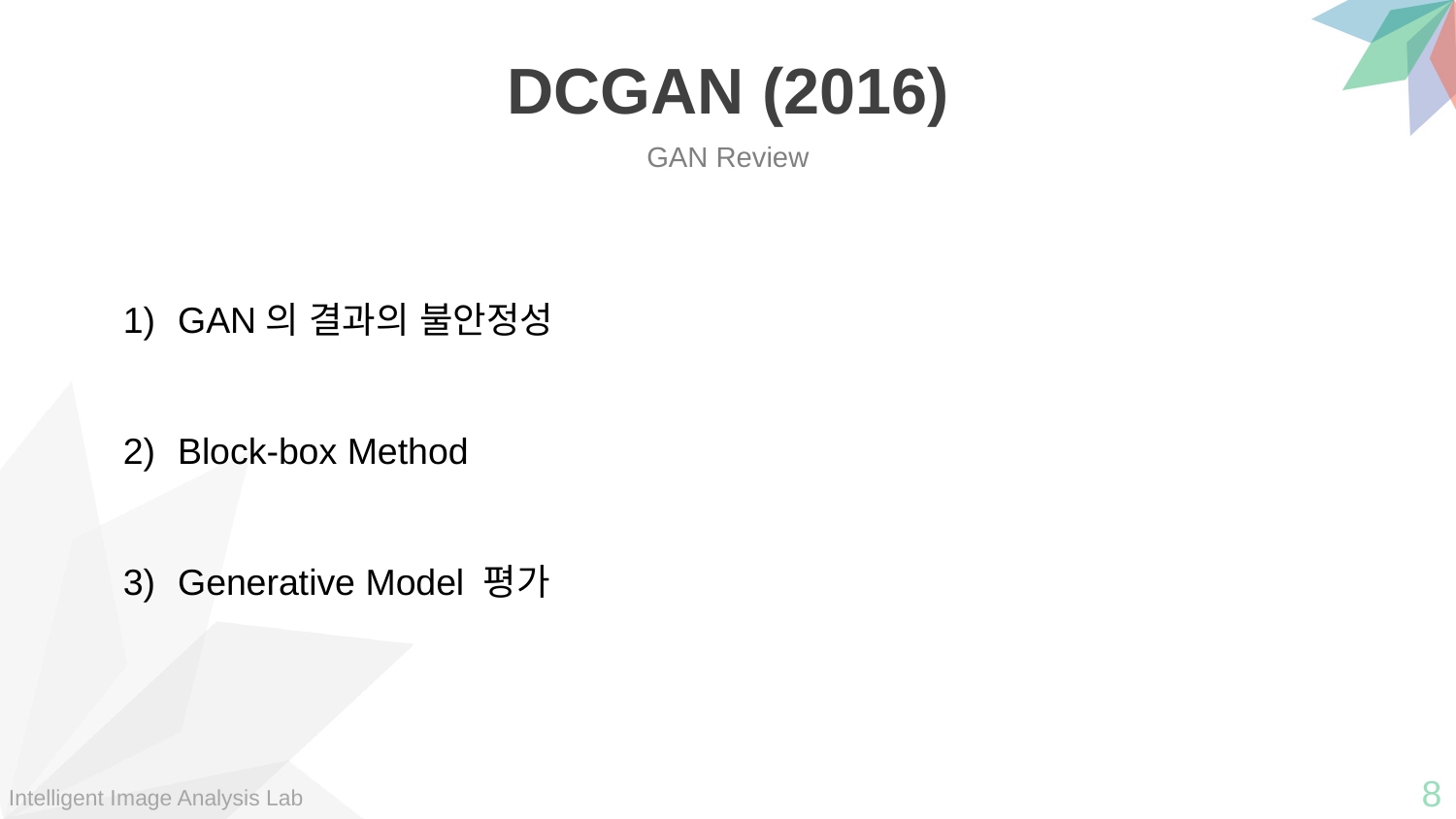

DCGAN (2016)
GAN Review
GAN의 결과의 불안정성
Block-box Method
Generative Model 평가
8